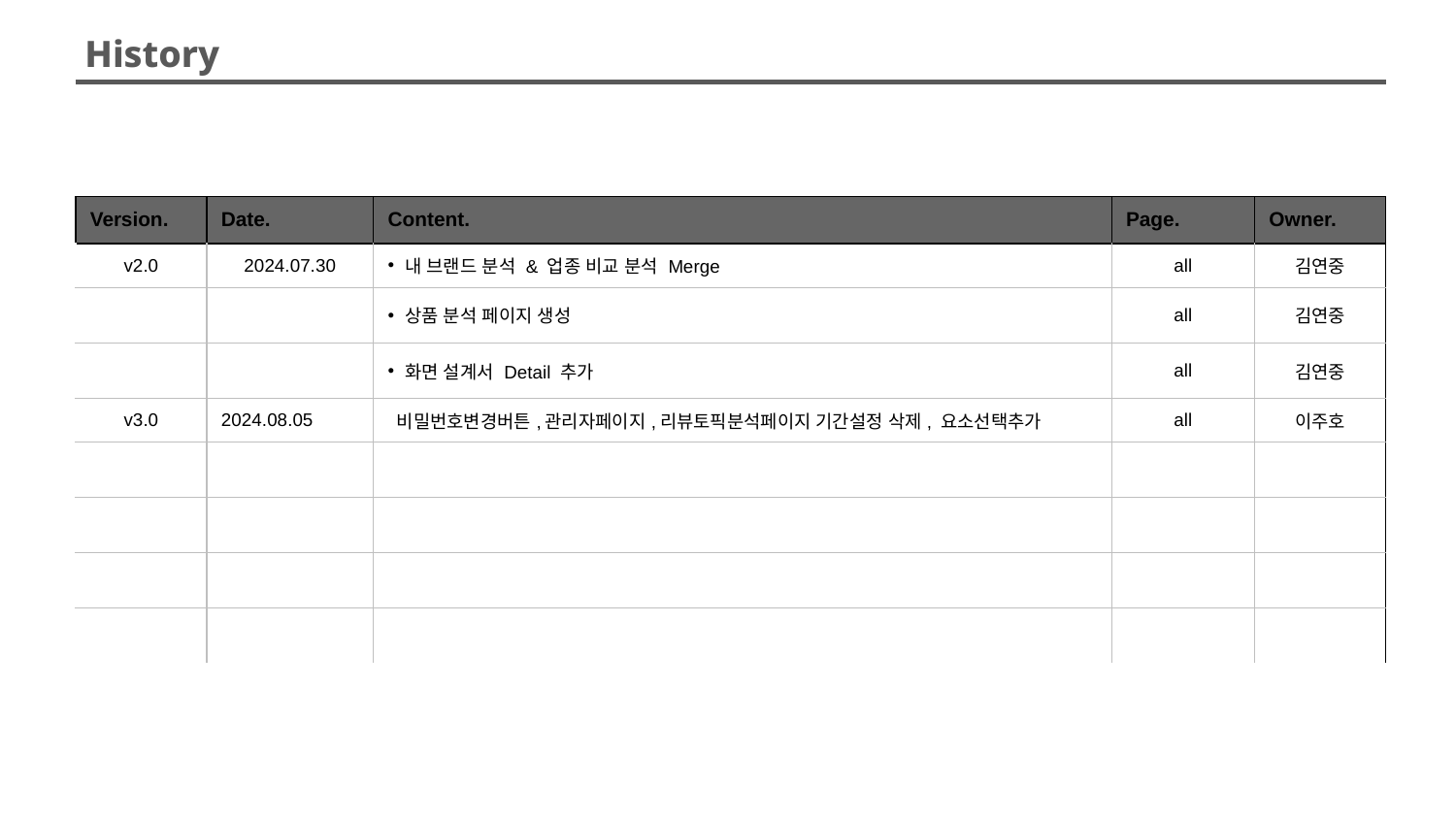

History
| Version. | Date. | Content. | Page. | Owner. |
| --- | --- | --- | --- | --- |
| v2.0 | 2024.07.30 | 내 브랜드 분석 & 업종 비교 분석 Merge | all | 김연중 |
|  |  | 상품 분석 페이지 생성 | all | 김연중 |
|  |  | 화면 설계서 Detail 추가 | all | 김연중 |
| v3.0 | 2024.08.05 | 비밀번호변경버튼,관리자페이지,리뷰토픽분석페이지 기간설정 삭제, 요소선택추가 | all | 이주호 |
|  |  |  |  |  |
|  |  |  |  |  |
|  |  |  |  |  |
|  |  |  |  |  |